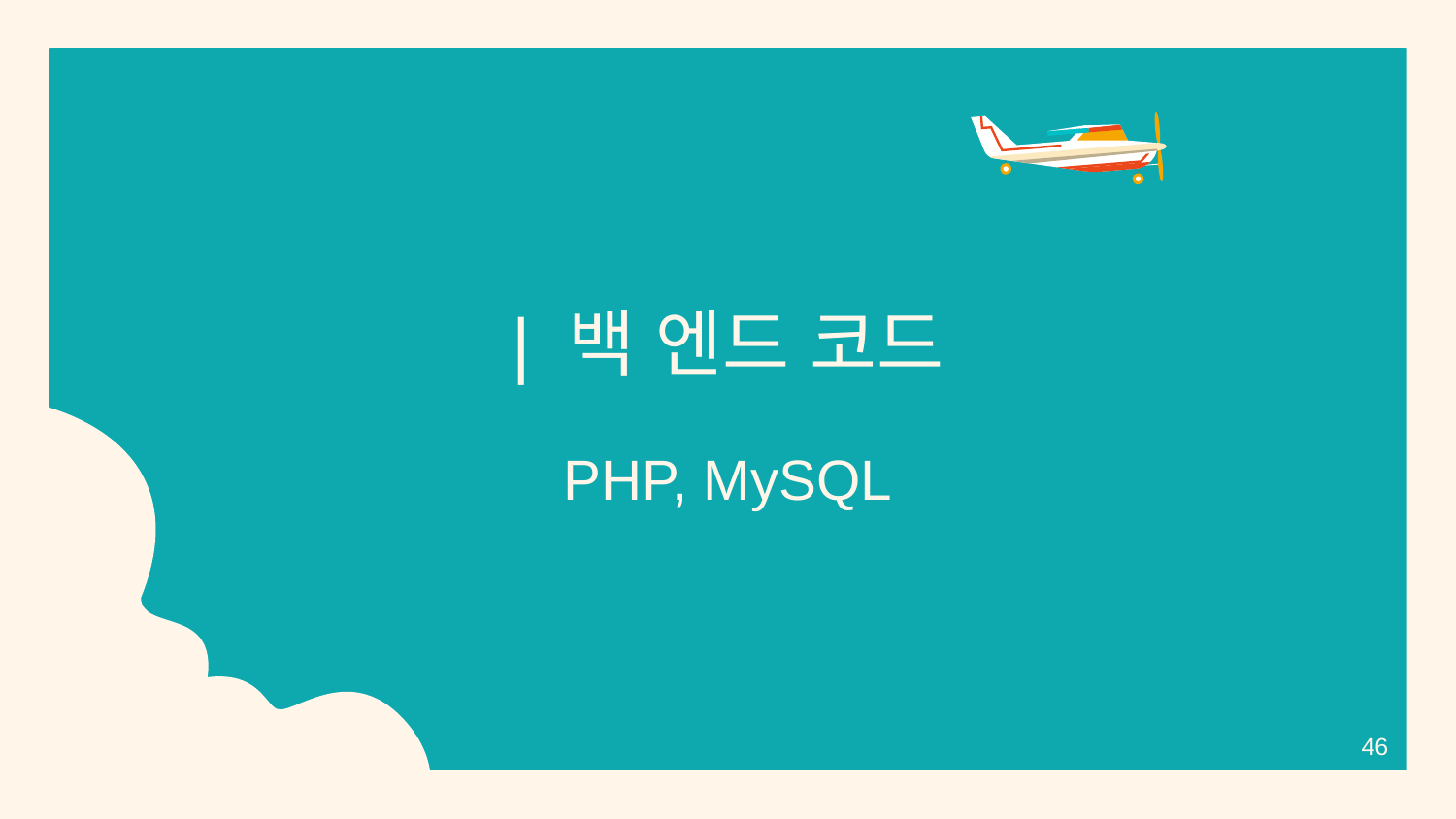

| 백 엔드 코드
PHP, MySQL
46